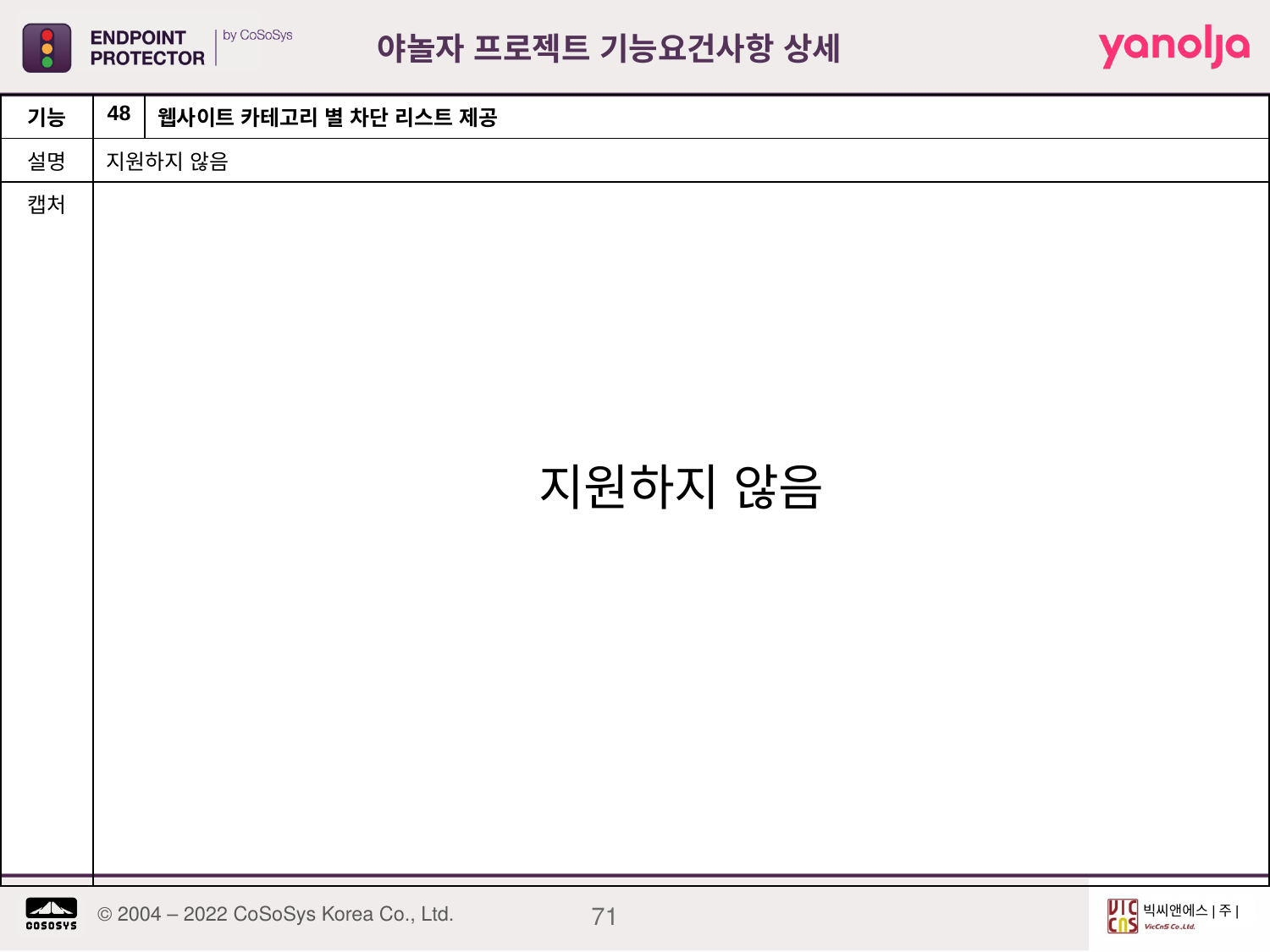

야놀자 프로젝트 기능요건사항 상세
| 기능 | 48 | 웹사이트 카테고리 별 차단 리스트 제공 |
| --- | --- | --- |
| 설명 | 지원하지 않음 |  |
| 캡처 | 지원하지 않음 |  |
71